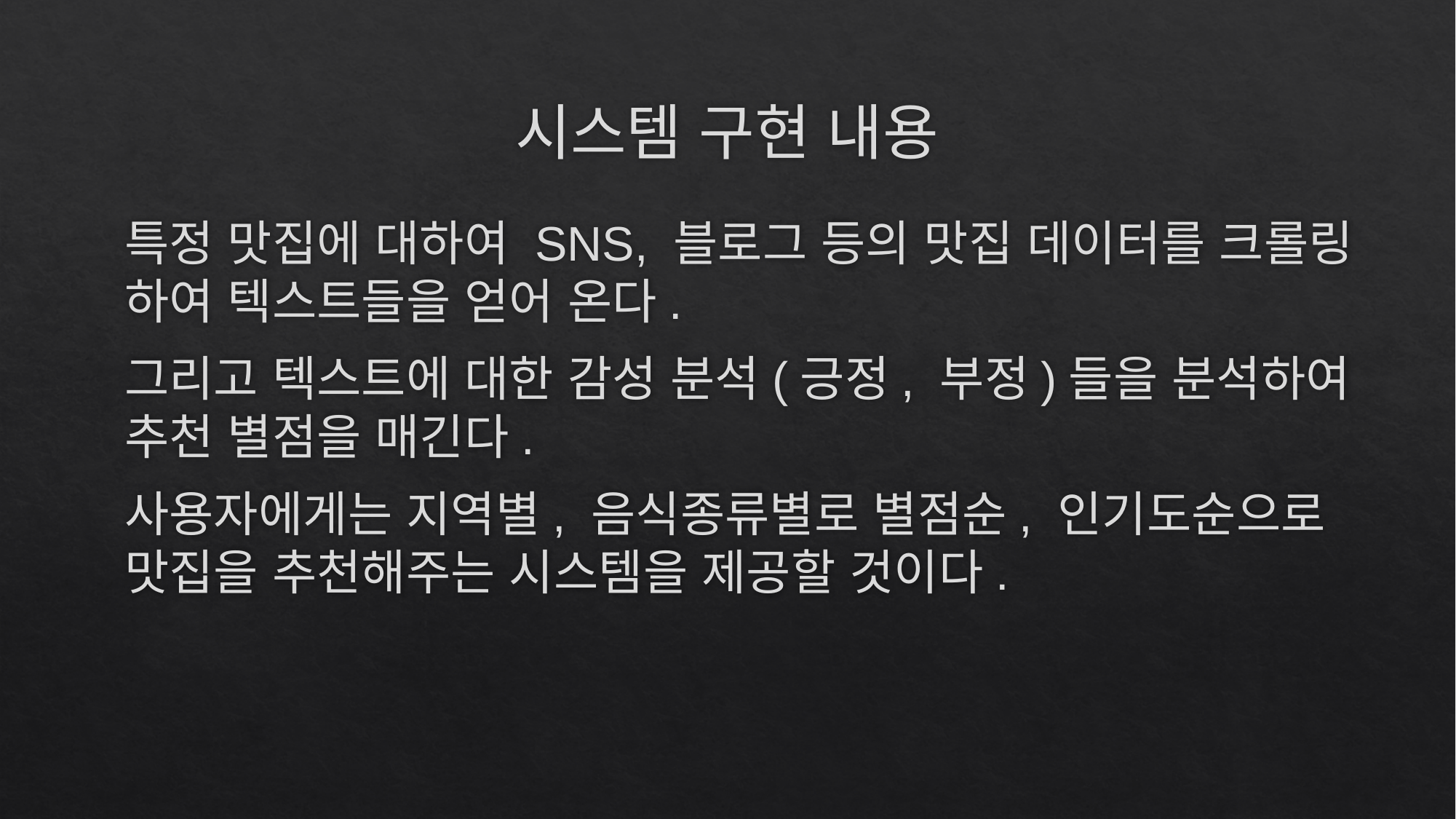

# 시스템 구현 내용
특정 맛집에 대하여 SNS, 블로그 등의 맛집 데이터를 크롤링 하여 텍스트들을 얻어 온다.
그리고 텍스트에 대한 감성 분석(긍정, 부정)들을 분석하여 추천 별점을 매긴다.
사용자에게는 지역별, 음식종류별로 별점순, 인기도순으로 맛집을 추천해주는 시스템을 제공할 것이다.